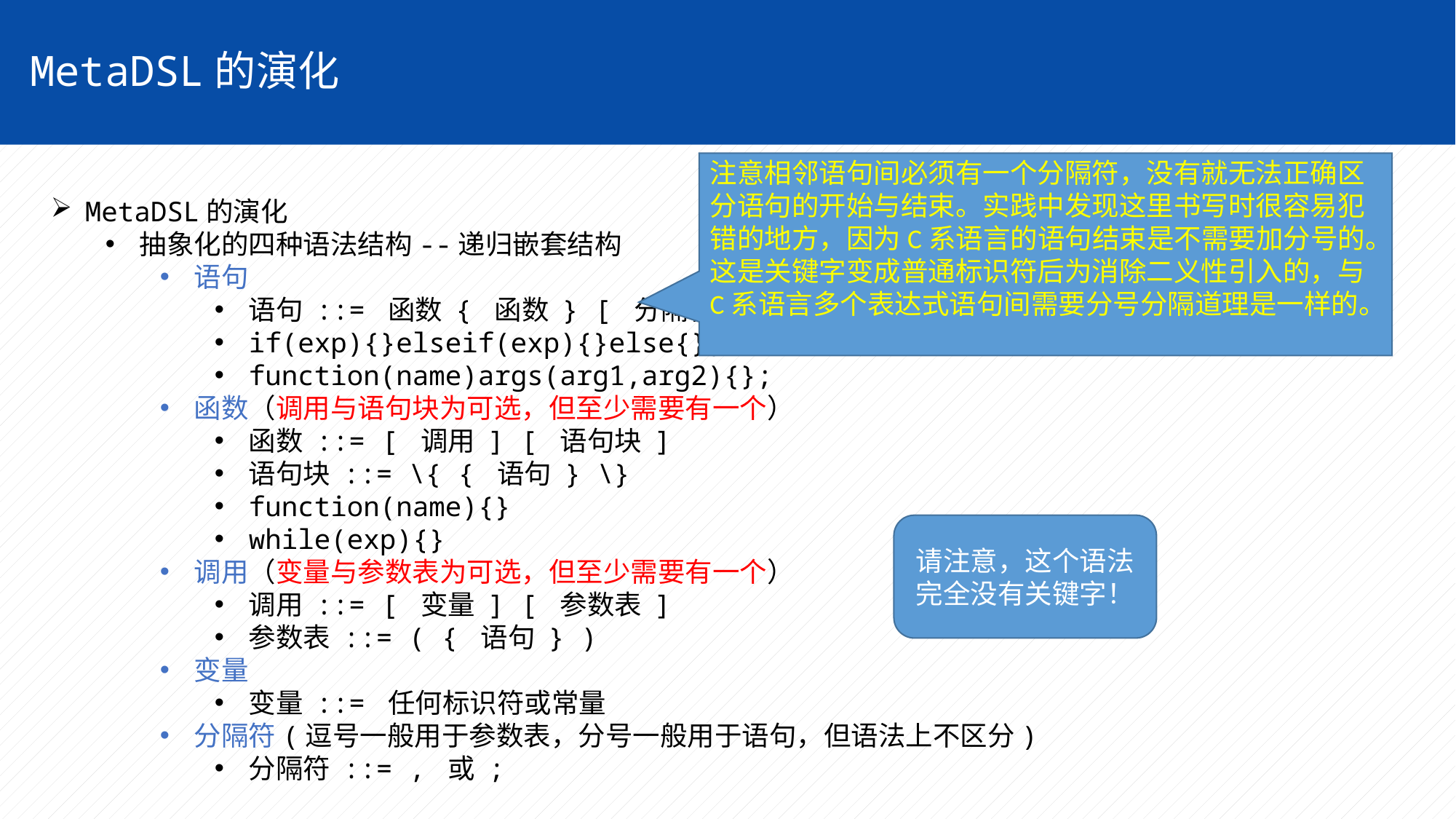

MetaDSL的演化
注意相邻语句间必须有一个分隔符，没有就无法正确区分语句的开始与结束。实践中发现这里书写时很容易犯错的地方，因为C系语言的语句结束是不需要加分号的。这是关键字变成普通标识符后为消除二义性引入的，与C系语言多个表达式语句间需要分号分隔道理是一样的。

MetaDSL的演化
抽象化的四种语法结构--递归嵌套结构
语句
语句 ::= 函数 { 函数 } [ 分隔符 ]
if(exp){}elseif(exp){}else{};
function(name)args(arg1,arg2){};
函数（调用与语句块为可选，但至少需要有一个）
函数 ::= [ 调用 ] [ 语句块 ]
语句块 ::= \{ { 语句 } \}
function(name){}
while(exp){}
调用（变量与参数表为可选，但至少需要有一个）
调用 ::= [ 变量 ] [ 参数表 ]
参数表 ::= ( { 语句 } )
变量
变量 ::= 任何标识符或常量
分隔符(逗号一般用于参数表，分号一般用于语句，但语法上不区分)
分隔符 ::= , 或 ;

请注意，这个语法完全没有关键字！